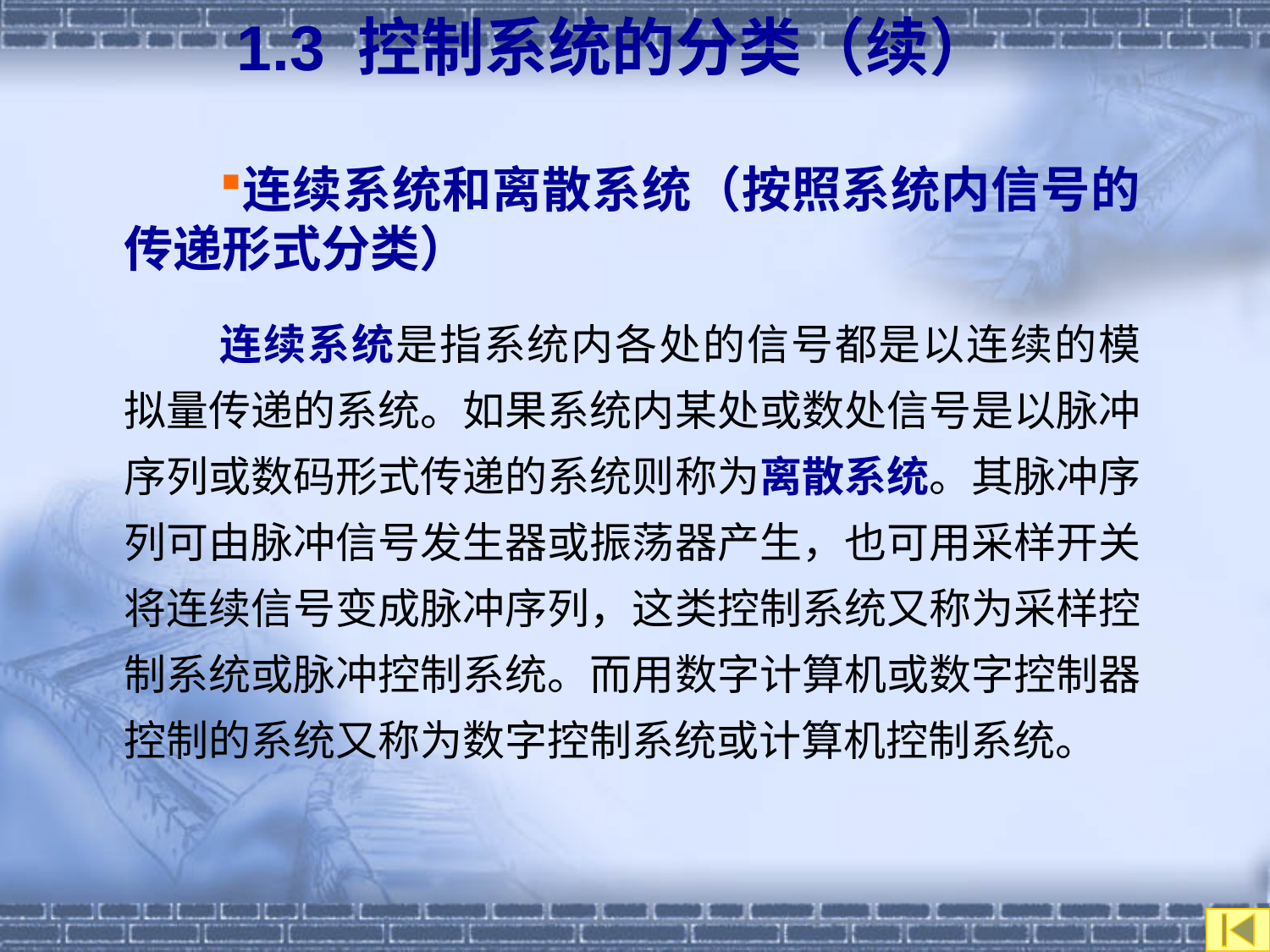

1.3 控制系统的分类（续）
连续系统和离散系统（按照系统内信号的传递形式分类）
连续系统是指系统内各处的信号都是以连续的模拟量传递的系统。如果系统内某处或数处信号是以脉冲序列或数码形式传递的系统则称为离散系统。其脉冲序列可由脉冲信号发生器或振荡器产生，也可用采样开关将连续信号变成脉冲序列，这类控制系统又称为采样控制系统或脉冲控制系统。而用数字计算机或数字控制器控制的系统又称为数字控制系统或计算机控制系统。